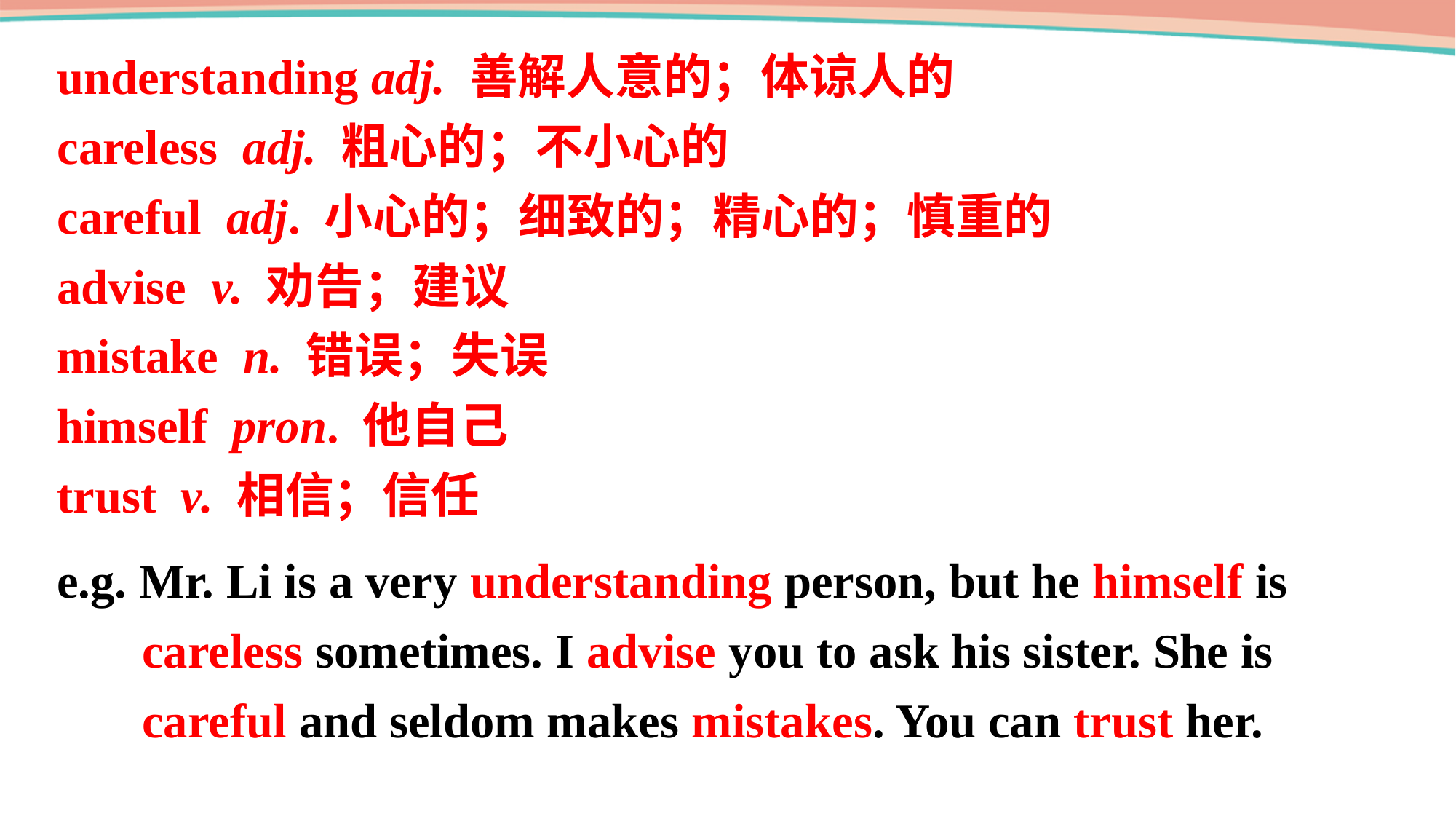

understanding adj. 善解人意的；体谅人的
careless  adj. 粗心的；不小心的
careful  adj. 小心的；细致的；精心的；慎重的
advise  v. 劝告；建议
mistake  n. 错误；失误
himself  pron. 他自己
trust  v. 相信；信任
e.g. Mr. Li is a very understanding person, but he himself is careless sometimes. I advise you to ask his sister. She is careful and seldom makes mistakes. You can trust her.